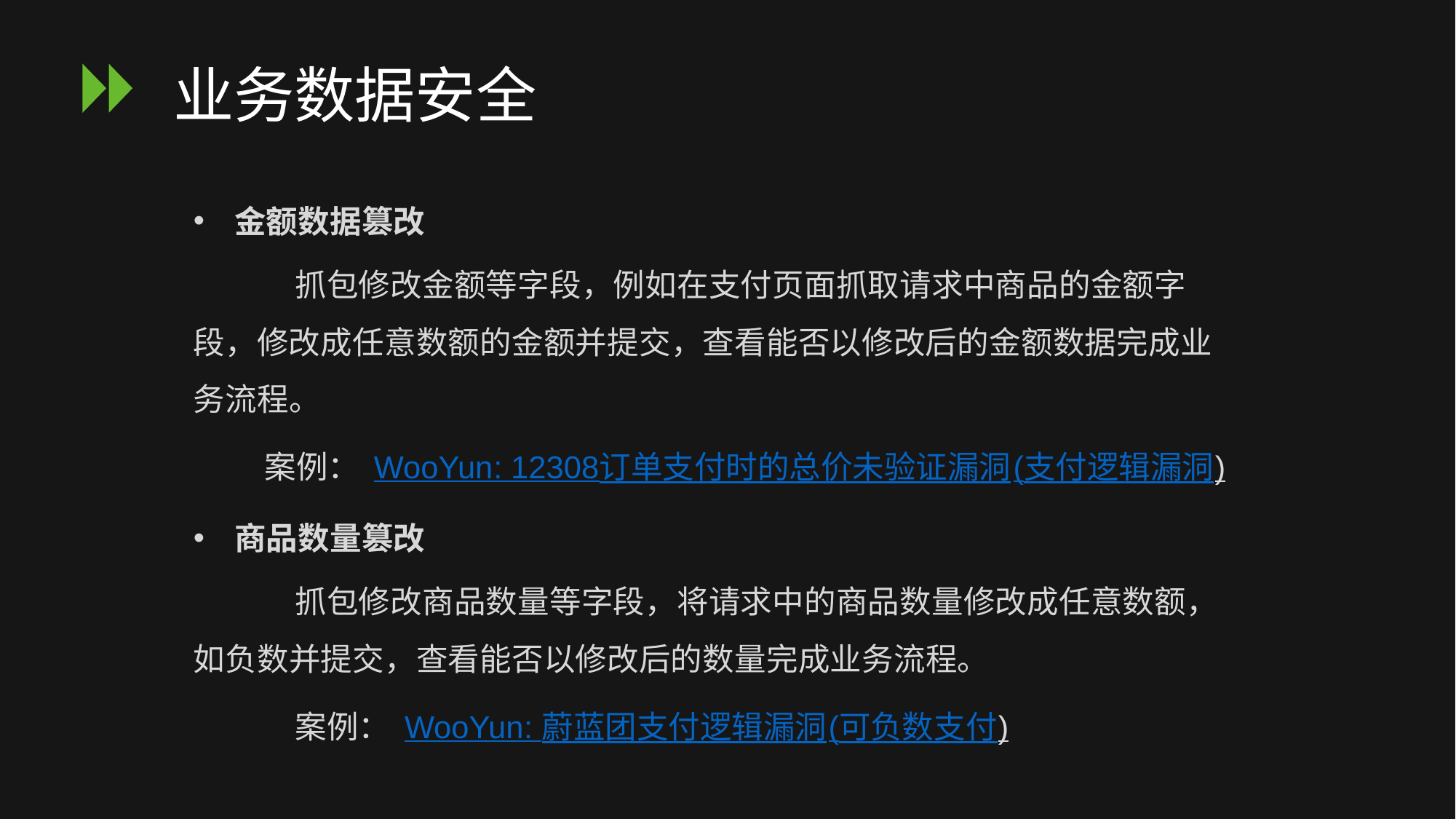

# 业务数据安全
金额数据篡改
	抓包修改金额等字段，例如在支付页面抓取请求中商品的金额字段，修改成任意数额的金额并提交，查看能否以修改后的金额数据完成业务流程。
         案例： WooYun: 12308订单支付时的总价未验证漏洞(支付逻辑漏洞)
商品数量篡改
	抓包修改商品数量等字段，将请求中的商品数量修改成任意数额，如负数并提交，查看能否以修改后的数量完成业务流程。
	案例： WooYun: 蔚蓝团支付逻辑漏洞(可负数支付)